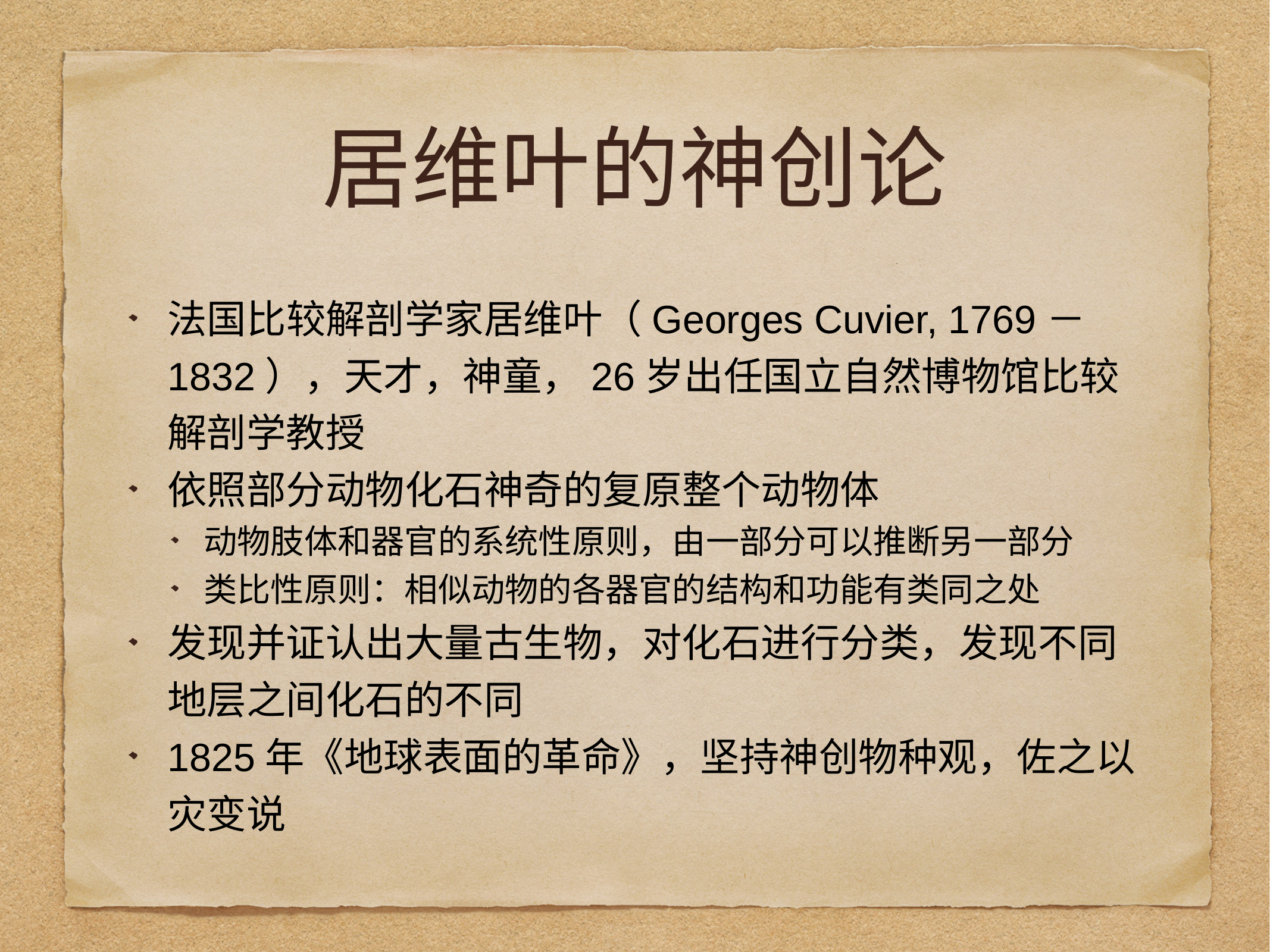

# 居维叶的神创论
法国比较解剖学家居维叶（Georges Cuvier, 1769－1832），天才，神童，26岁出任国立自然博物馆比较解剖学教授
依照部分动物化石神奇的复原整个动物体
动物肢体和器官的系统性原则，由一部分可以推断另一部分
类比性原则：相似动物的各器官的结构和功能有类同之处
发现并证认出大量古生物，对化石进行分类，发现不同地层之间化石的不同
1825年《地球表面的革命》，坚持神创物种观，佐之以灾变说